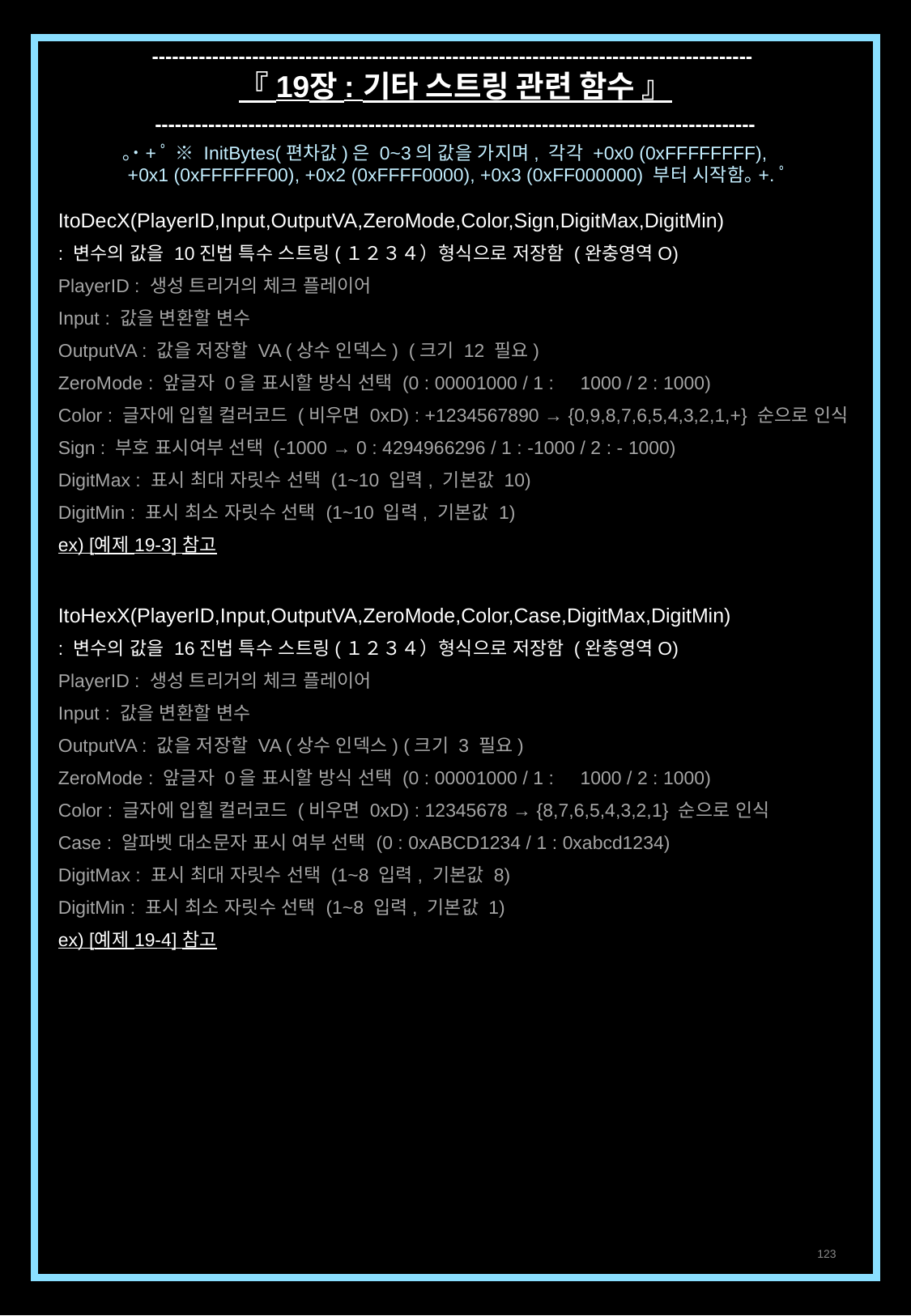

------------------------------------------------------------------------------------------
『 19장 : 기타 스트링 관련 함수 』
------------------------------------------------------------------------------------------

｡˙+ﾟ ※ InitBytes(편차값)은 0~3의 값을 가지며, 각각 +0x0 (0xFFFFFFFF),
 +0x1 (0xFFFFFF00), +0x2 (0xFFFF0000), +0x3 (0xFF000000) 부터 시작함｡+.ﾟ
ItoDecX(PlayerID,Input,OutputVA,ZeroMode,Color,Sign,DigitMax,DigitMin)
: 변수의 값을 10진법 특수 스트링(１２３４）형식으로 저장함 (완충영역O)
PlayerID : 생성 트리거의 체크 플레이어
Input : 값을 변환할 변수
OutputVA : 값을 저장할 VA (상수 인덱스)  (크기 12 필요)
ZeroMode : 앞글자 0을 표시할 방식 선택 (0 : 00001000 / 1 :     1000 / 2 : 1000)
Color : 글자에 입힐 컬러코드 (비우면 0xD) : +1234567890 → {0,9,8,7,6,5,4,3,2,1,+} 순으로 인식
Sign : 부호 표시여부 선택 (-1000 → 0 : 4294966296 / 1 : -1000 / 2 : - 1000)
DigitMax : 표시 최대 자릿수 선택 (1~10 입력, 기본값 10)
DigitMin : 표시 최소 자릿수 선택 (1~10 입력, 기본값 1)
ex) [예제 19-3] 참고

ItoHexX(PlayerID,Input,OutputVA,ZeroMode,Color,Case,DigitMax,DigitMin)
: 변수의 값을 16진법 특수 스트링(１２３４）형식으로 저장함 (완충영역O)
PlayerID : 생성 트리거의 체크 플레이어
Input : 값을 변환할 변수
OutputVA : 값을 저장할 VA (상수 인덱스) (크기 3 필요)
ZeroMode : 앞글자 0을 표시할 방식 선택 (0 : 00001000 / 1 :     1000 / 2 : 1000)
Color : 글자에 입힐 컬러코드 (비우면 0xD) : 12345678 → {8,7,6,5,4,3,2,1} 순으로 인식
Case : 알파벳 대소문자 표시 여부 선택 (0 : 0xABCD1234 / 1 : 0xabcd1234)
DigitMax : 표시 최대 자릿수 선택 (1~8 입력, 기본값 8)
DigitMin : 표시 최소 자릿수 선택 (1~8 입력, 기본값 1)
ex) [예제 19-4] 참고
123